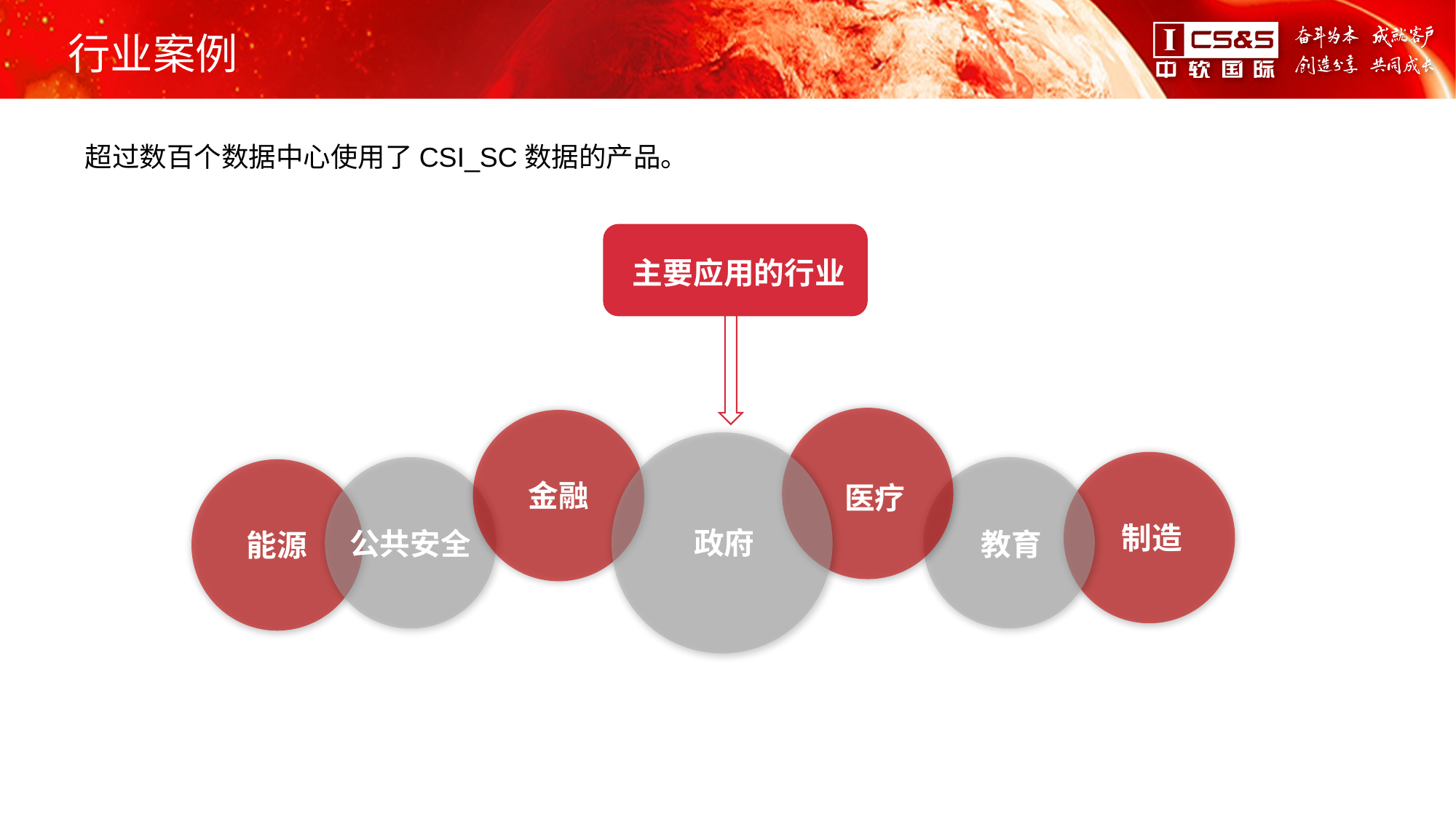

# 行业案例
超过数百个数据中心使用了CSI_SC数据的产品。

主要应用的行业

政府

金融
医疗
制造
公共安全
教育
能源